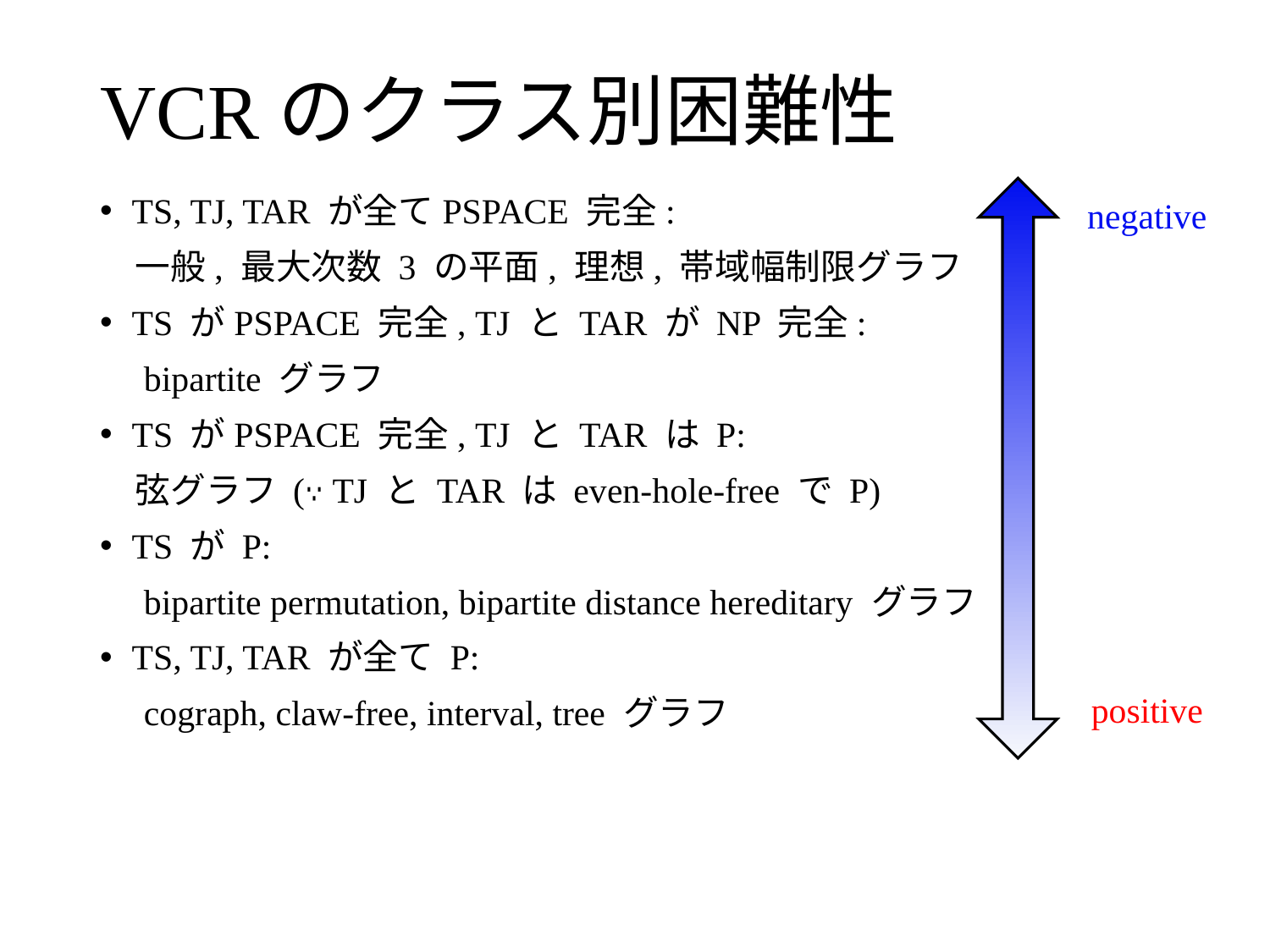

# VCRのクラス別困難性

TS, TJ, TAR が全てPSPACE 完全:
　一般, 最大次数 3 の平面, 理想, 帯域幅制限グラフ
TS がPSPACE 完全, TJ と TAR が NP 完全:
　bipartite グラフ
TS がPSPACE 完全, TJ と TAR は P:
　弦グラフ (∵ TJ と TAR は even-hole-free で P)
TS が P:
　bipartite permutation, bipartite distance hereditary グラフ
TS, TJ, TAR が全て P:
　cograph, claw-free, interval, tree グラフ
negative
positive